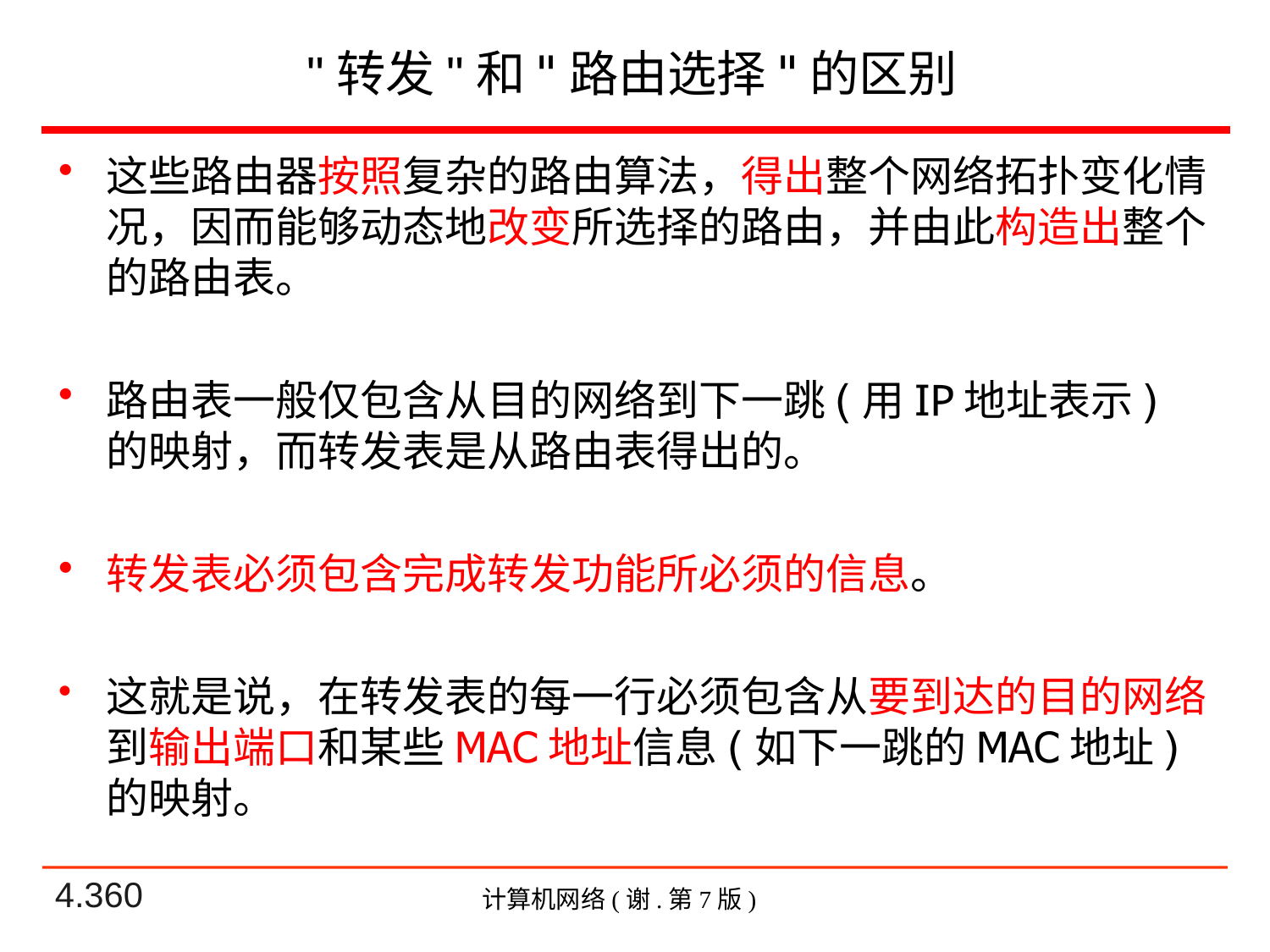

# "转发"和"路由选择"的区别
这些路由器按照复杂的路由算法，得出整个网络拓扑变化情况，因而能够动态地改变所选择的路由，并由此构造出整个的路由表。

路由表一般仅包含从目的网络到下一跳(用IP地址表示)的映射，而转发表是从路由表得出的。

转发表必须包含完成转发功能所必须的信息。

这就是说，在转发表的每一行必须包含从要到达的目的网络到输出端口和某些MAC地址信息(如下一跳的MAC地址)的映射。